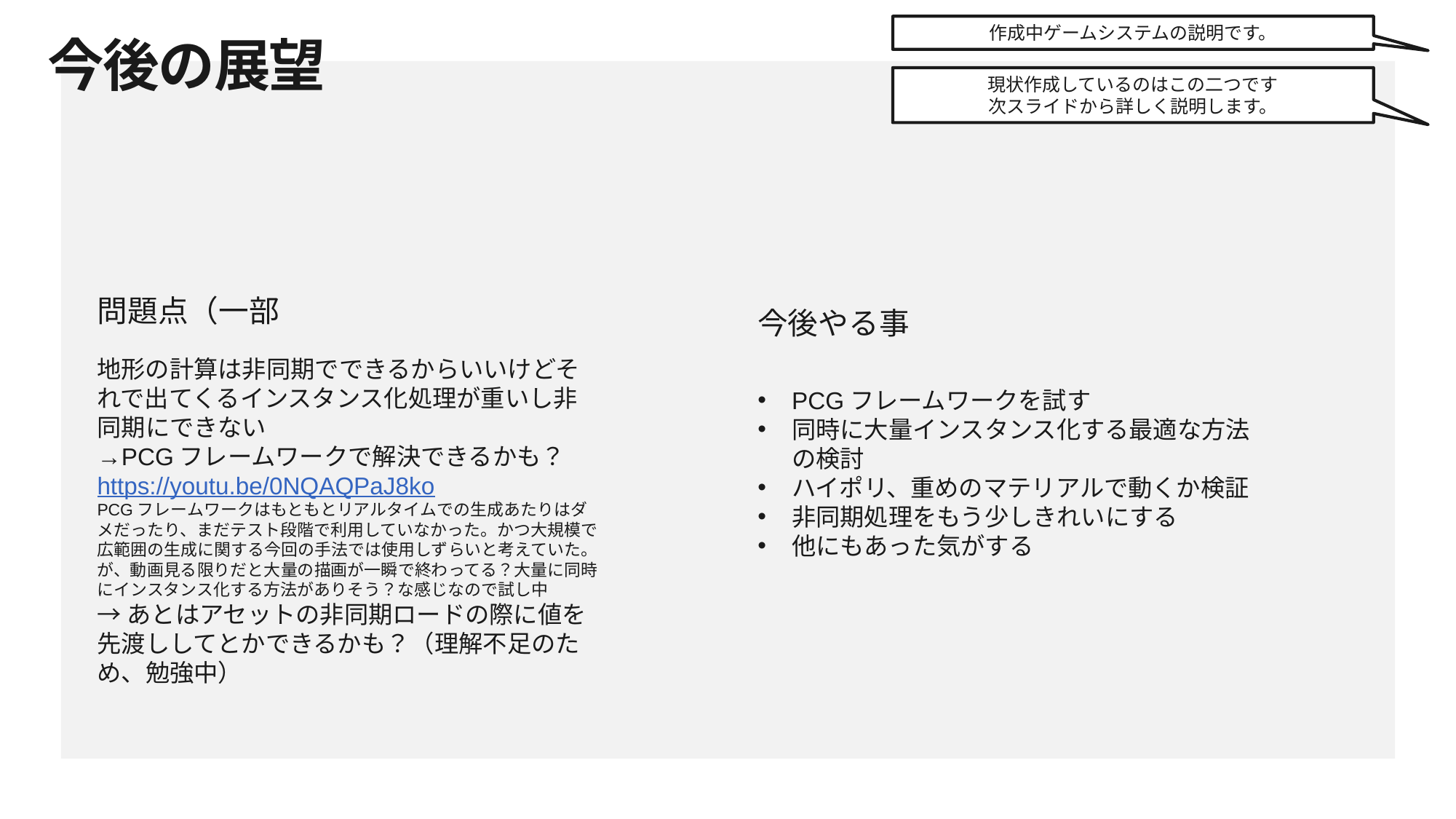

作成中ゲームシステムの説明です。
今後の展望
現状作成しているのはこの二つです
次スライドから詳しく説明します。
問題点（一部
今後やる事
地形の計算は非同期でできるからいいけどそれで出てくるインスタンス化処理が重いし非同期にできない
→PCGフレームワークで解決できるかも？
https://youtu.be/0NQAQPaJ8ko
PCGフレームワークはもともとリアルタイムでの生成あたりはダメだったり、まだテスト段階で利用していなかった。かつ大規模で広範囲の生成に関する今回の手法では使用しずらいと考えていた。が、動画見る限りだと大量の描画が一瞬で終わってる？大量に同時にインスタンス化する方法がありそう？な感じなので試し中
→あとはアセットの非同期ロードの際に値を先渡ししてとかできるかも？（理解不足のため、勉強中）
PCGフレームワークを試す
同時に大量インスタンス化する最適な方法の検討
ハイポリ、重めのマテリアルで動くか検証
非同期処理をもう少しきれいにする
他にもあった気がする